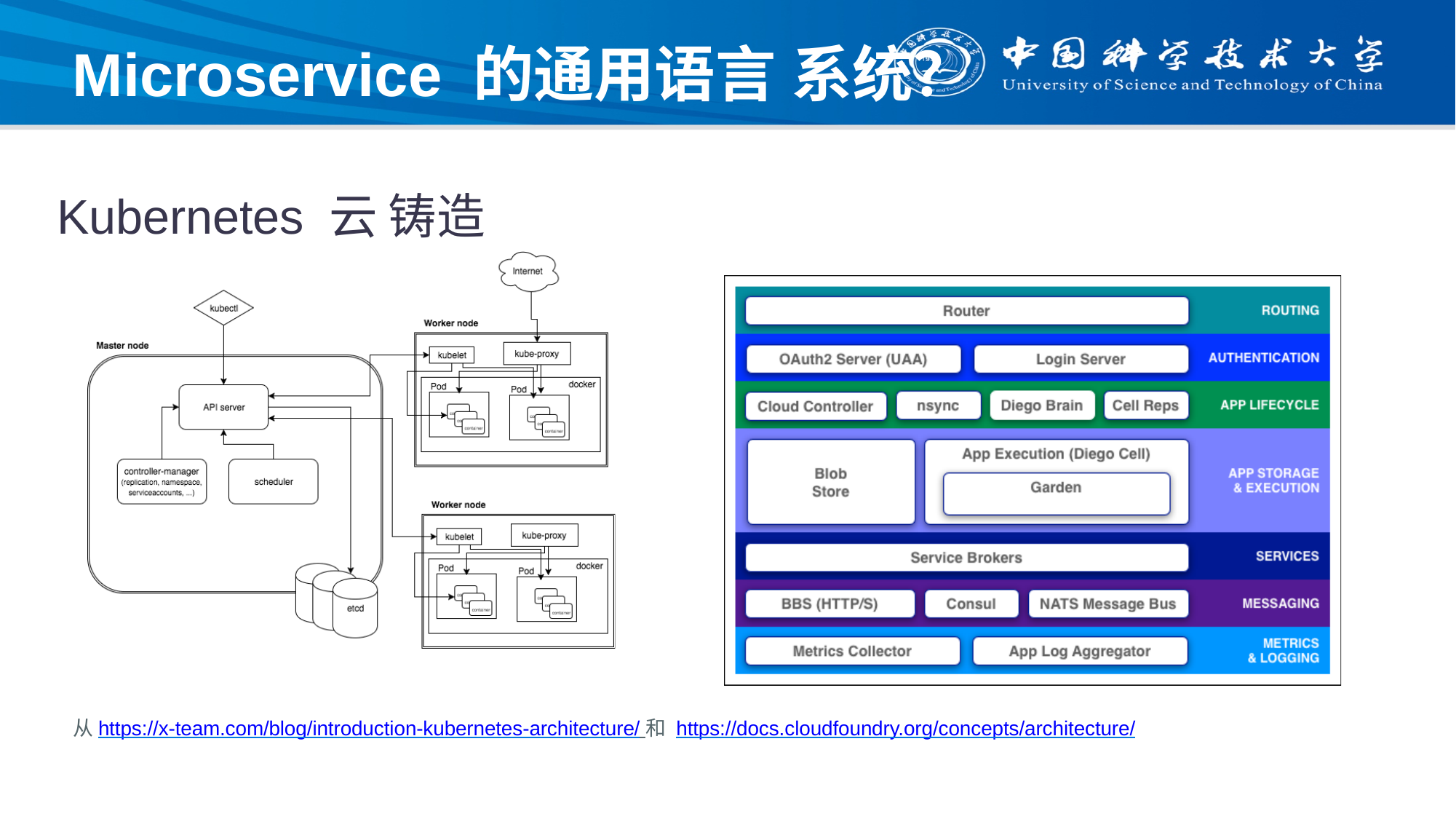

Microservice 的通用语言 系统？
Kubernetes 云 铸造

从https://x-team.com/blog/introduction-kubernetes-architecture/ 和 https://docs.cloudfoundry.org/concepts/architecture/